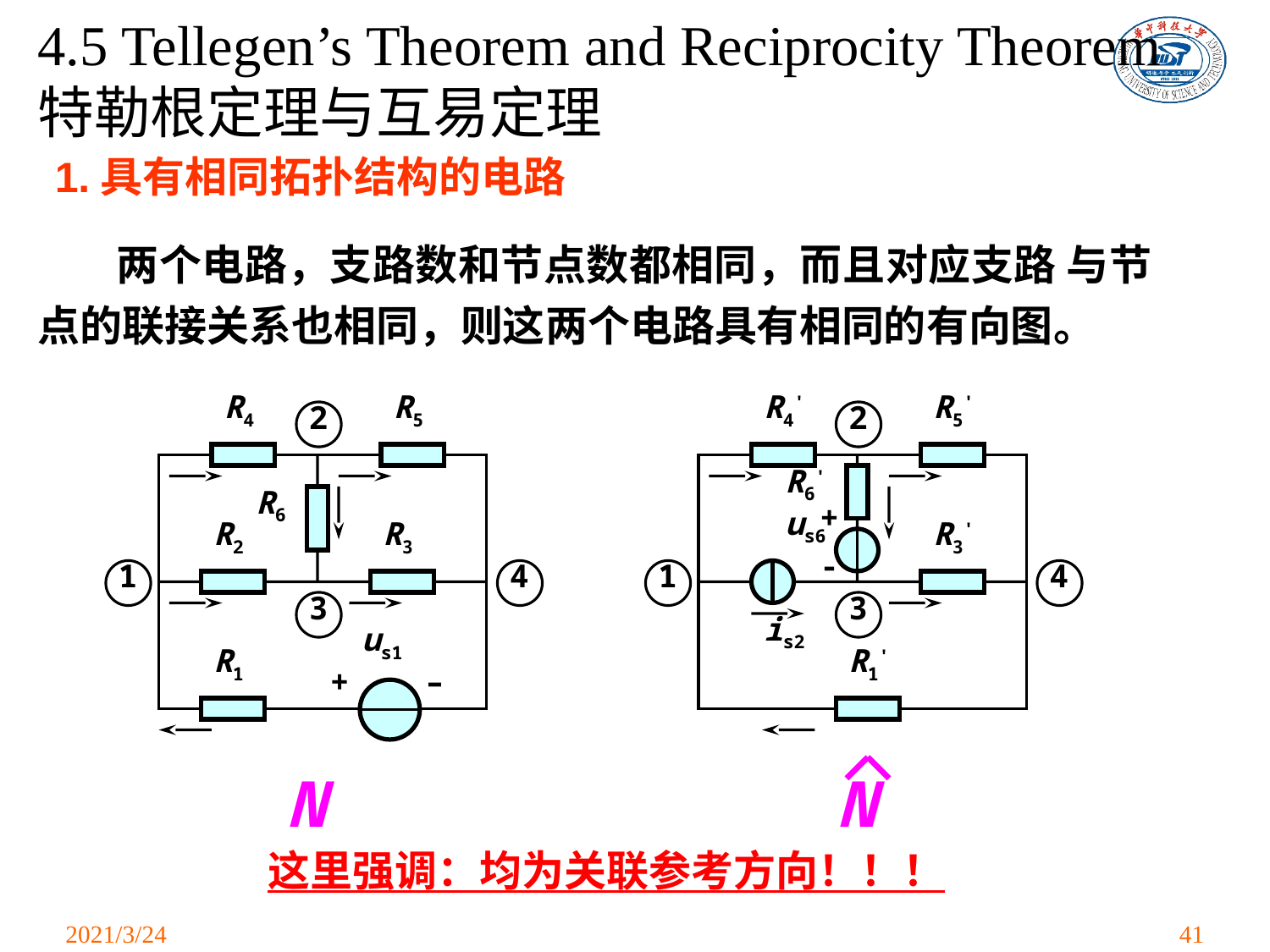

# 4.5 Tellegen’s Theorem and Reciprocity Theorem 特勒根定理与互易定理
1.具有相同拓扑结构的电路
两个电路，支路数和节点数都相同，而且对应支路 与节点的联接关系也相同，则这两个电路具有相同的有向图。
R4
R5
2

R6

R2

R3

1

4

3

us1
R1
+
–

N
R4'
R5'
2

R6'

+
-
us6
R3'

1

4

3

is2

R1'

N

这里强调：均为关联参考方向！！！
2021/3/24

41